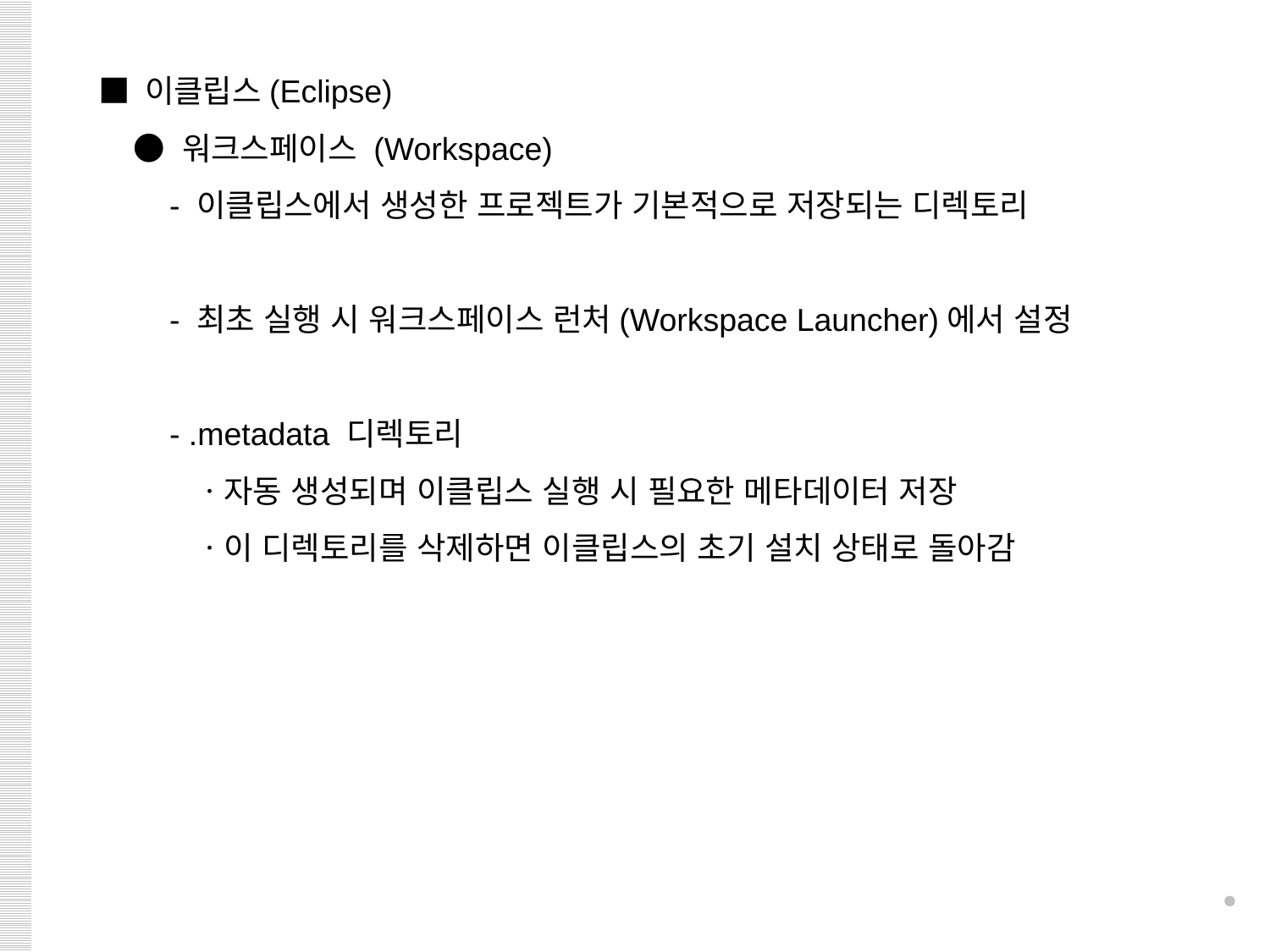

■ 이클립스(Eclipse)
    ● 워크스페이스 (Workspace)
        - 이클립스에서 생성한 프로젝트가 기본적으로 저장되는 디렉토리

        - 최초 실행 시 워크스페이스 런처(Workspace Launcher)에서 설정

        - .metadata 디렉토리
          ㆍ자동 생성되며 이클립스 실행 시 필요한 메타데이터 저장
          ㆍ이 디렉토리를 삭제하면 이클립스의 초기 설치 상태로 돌아감